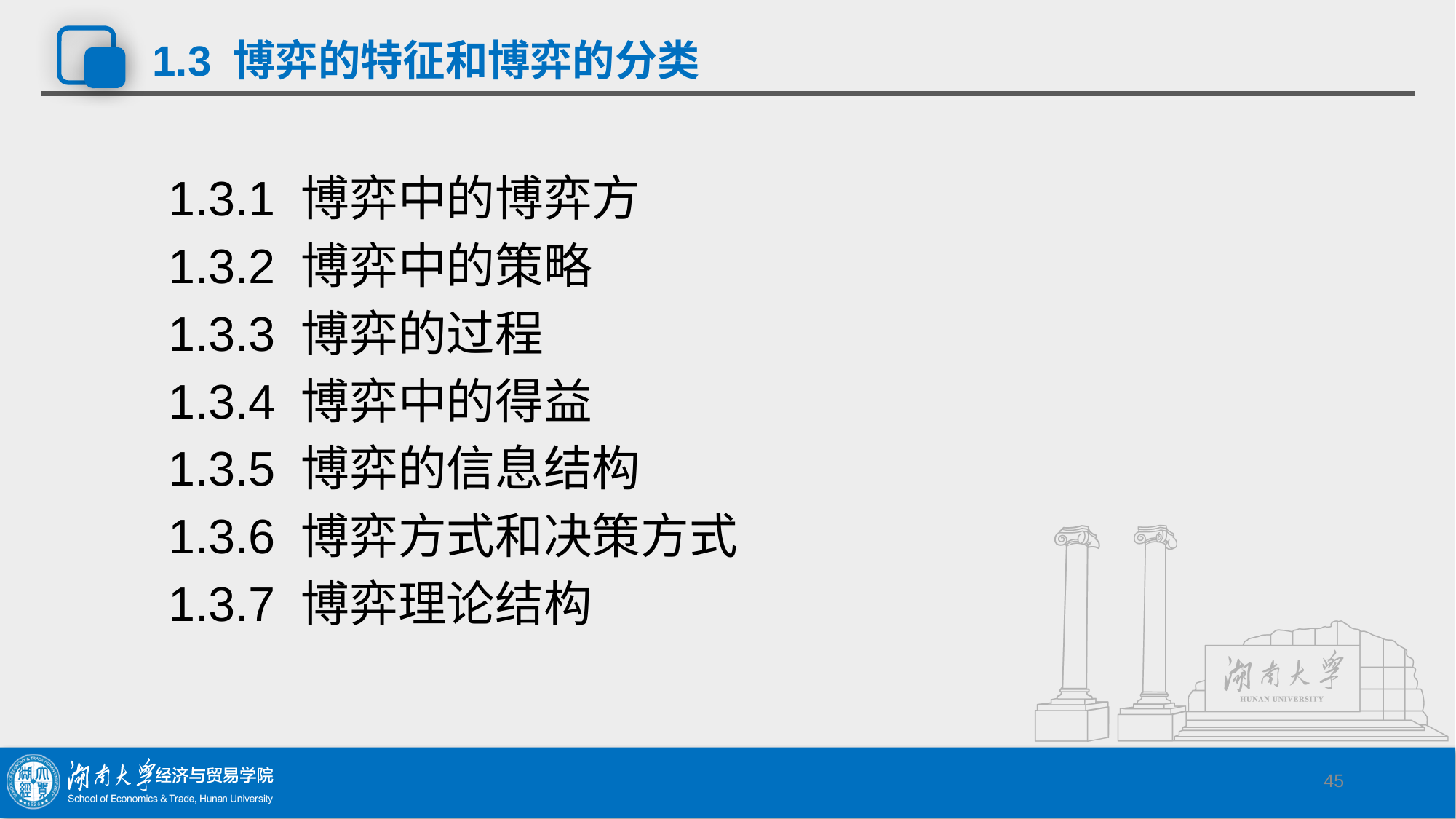

# 1.3 博弈的特征和博弈的分类
1.3.1 博弈中的博弈方
1.3.2 博弈中的策略
1.3.3 博弈的过程
1.3.4 博弈中的得益
1.3.5 博弈的信息结构
1.3.6 博弈方式和决策方式
1.3.7 博弈理论结构